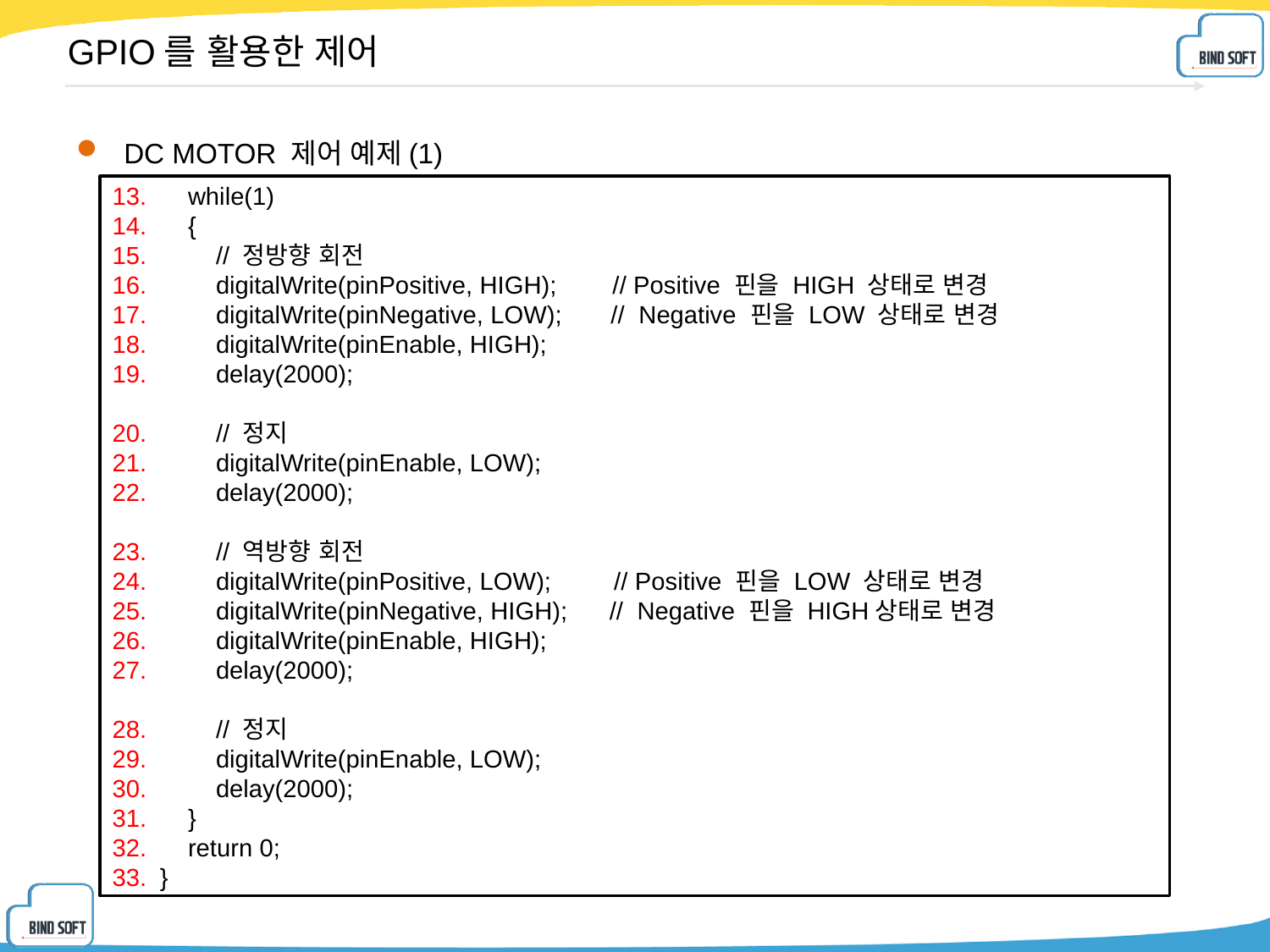

# GPIO를 활용한 제어
DC MOTOR 제어 예제(1)

    while(1)
    {
        // 정방향 회전
        digitalWrite(pinPositive, HIGH);        // Positive 핀을 HIGH 상태로 변경
        digitalWrite(pinNegative, LOW);       //  Negative 핀을 LOW 상태로 변경
        digitalWrite(pinEnable, HIGH);
        delay(2000);

        // 정지
        digitalWrite(pinEnable, LOW);
        delay(2000);

        // 역방향 회전
        digitalWrite(pinPositive, LOW);         // Positive 핀을 LOW 상태로 변경
        digitalWrite(pinNegative, HIGH);      //  Negative 핀을 HIGH상태로 변경
        digitalWrite(pinEnable, HIGH);
        delay(2000);

        // 정지
        digitalWrite(pinEnable, LOW);
        delay(2000);
    }
    return 0;
}